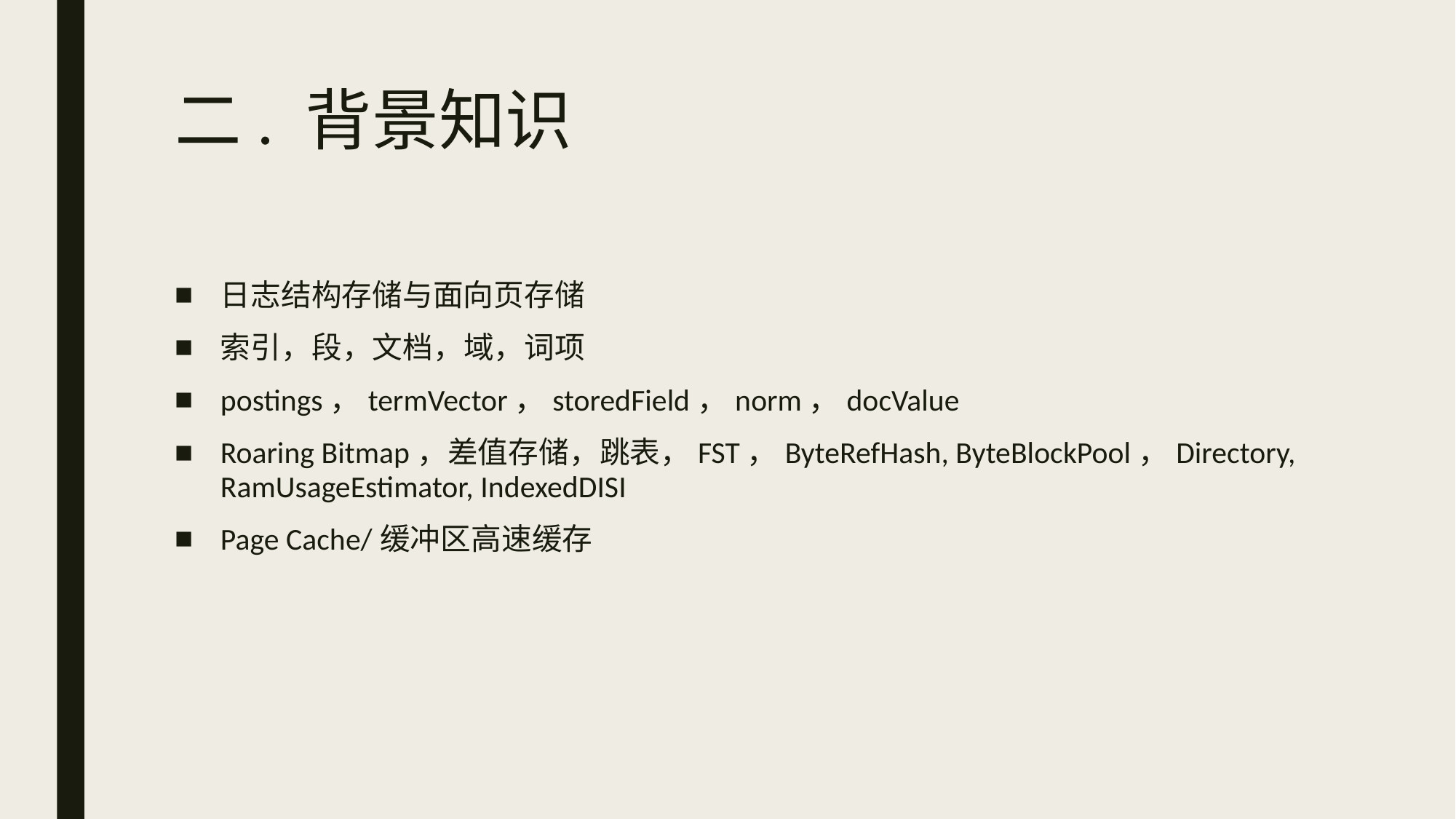

# 二. 背景知识
日志结构存储与面向页存储
索引，段，文档，域，词项
postings，termVector，storedField，norm，docValue
Roaring Bitmap，差值存储，跳表，FST，ByteRefHash, ByteBlockPool，Directory, RamUsageEstimator, IndexedDISI
Page Cache/缓冲区高速缓存